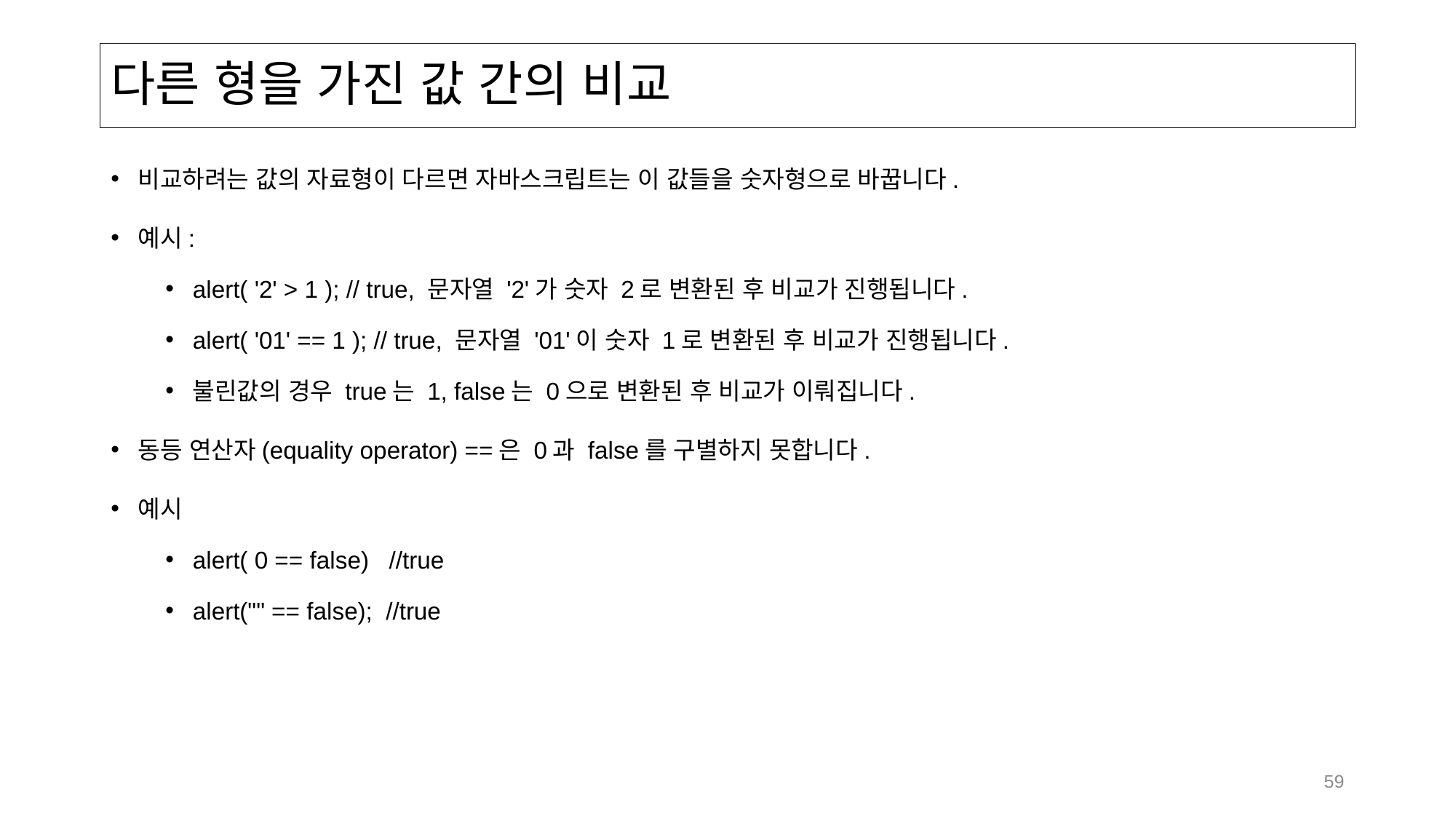

# 다른 형을 가진 값 간의 비교
비교하려는 값의 자료형이 다르면 자바스크립트는 이 값들을 숫자형으로 바꿉니다.
예시:
alert( '2' > 1 ); // true, 문자열 '2'가 숫자 2로 변환된 후 비교가 진행됩니다.
alert( '01' == 1 ); // true, 문자열 '01'이 숫자 1로 변환된 후 비교가 진행됩니다.
불린값의 경우 true는 1, false는 0으로 변환된 후 비교가 이뤄집니다.
동등 연산자(equality operator) ==은 0과 false를 구별하지 못합니다.
예시
alert( 0 == false)   //true
alert("" == false);  //true
59